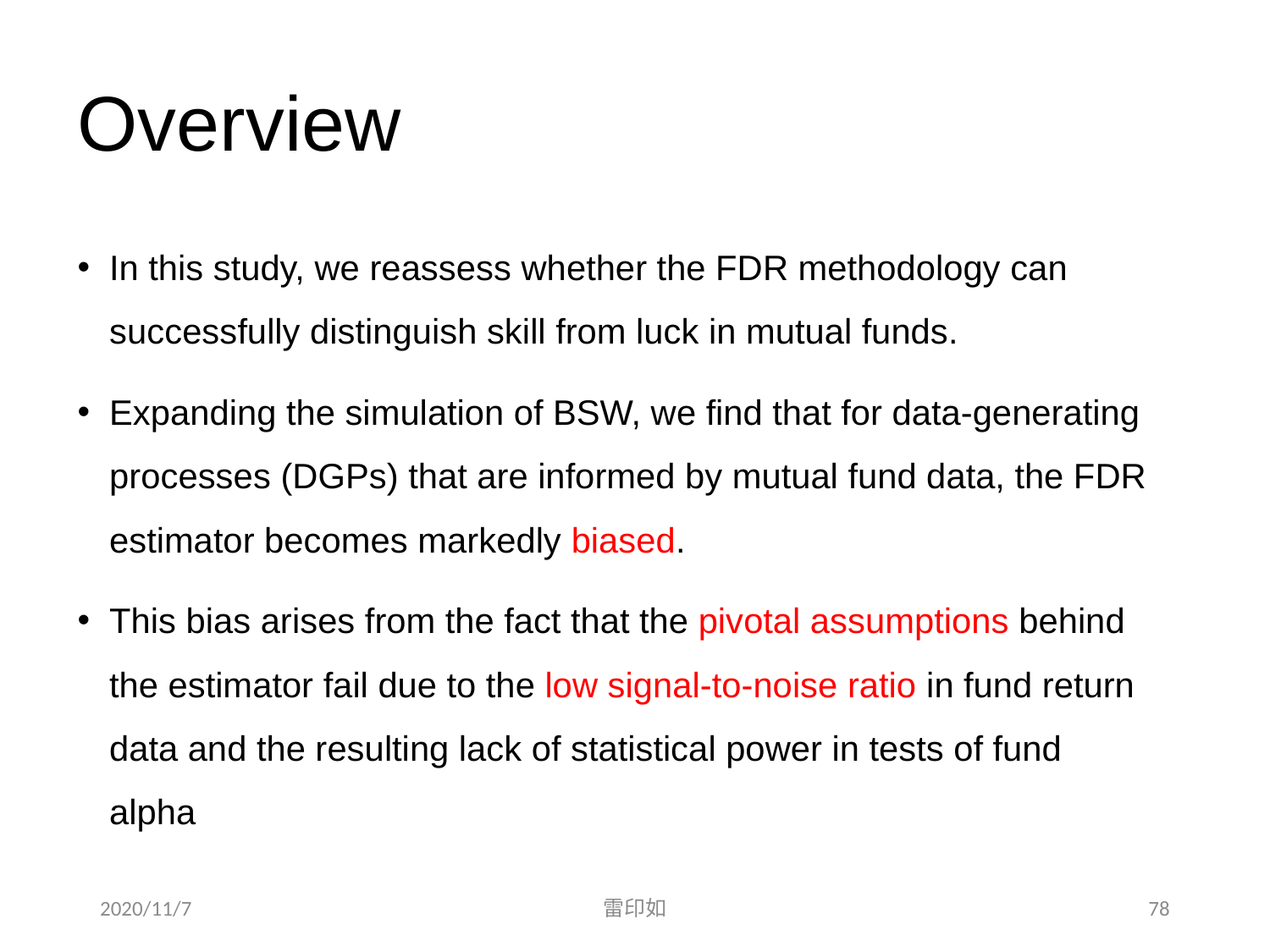

# Overview
In this study, we reassess whether the FDR methodology can successfully distinguish skill from luck in mutual funds.
Expanding the simulation of BSW, we find that for data-generating processes (DGPs) that are informed by mutual fund data, the FDR estimator becomes markedly biased.
This bias arises from the fact that the pivotal assumptions behind the estimator fail due to the low signal-to-noise ratio in fund return data and the resulting lack of statistical power in tests of fund alpha
2020/11/7
雷印如
78